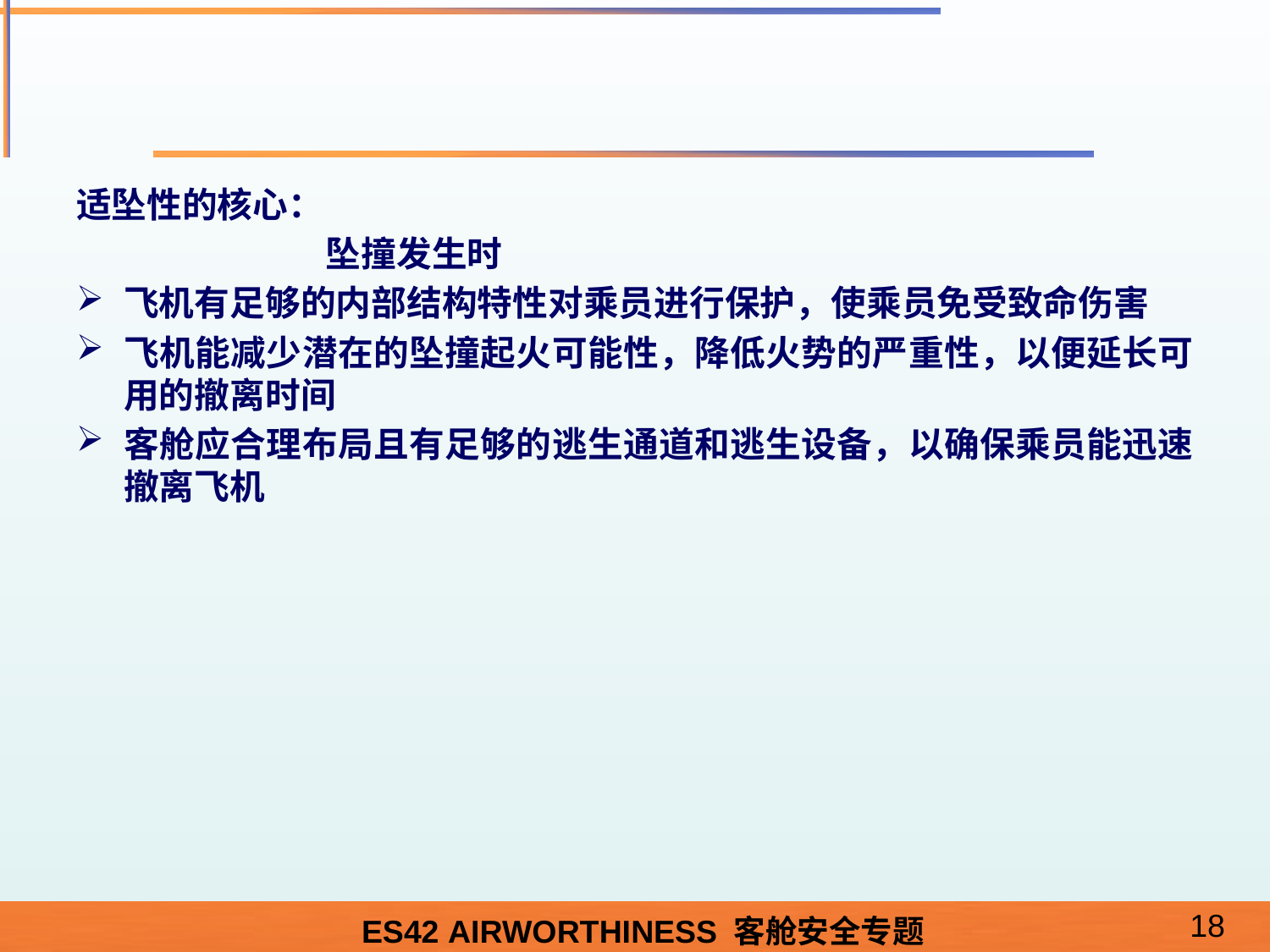

#
适坠性的核心：
                              坠撞发生时
飞机有足够的内部结构特性对乘员进行保护，使乘员免受致命伤害
飞机能减少潜在的坠撞起火可能性，降低火势的严重性，以便延长可用的撤离时间
客舱应合理布局且有足够的逃生通道和逃生设备，以确保乘员能迅速撤离飞机